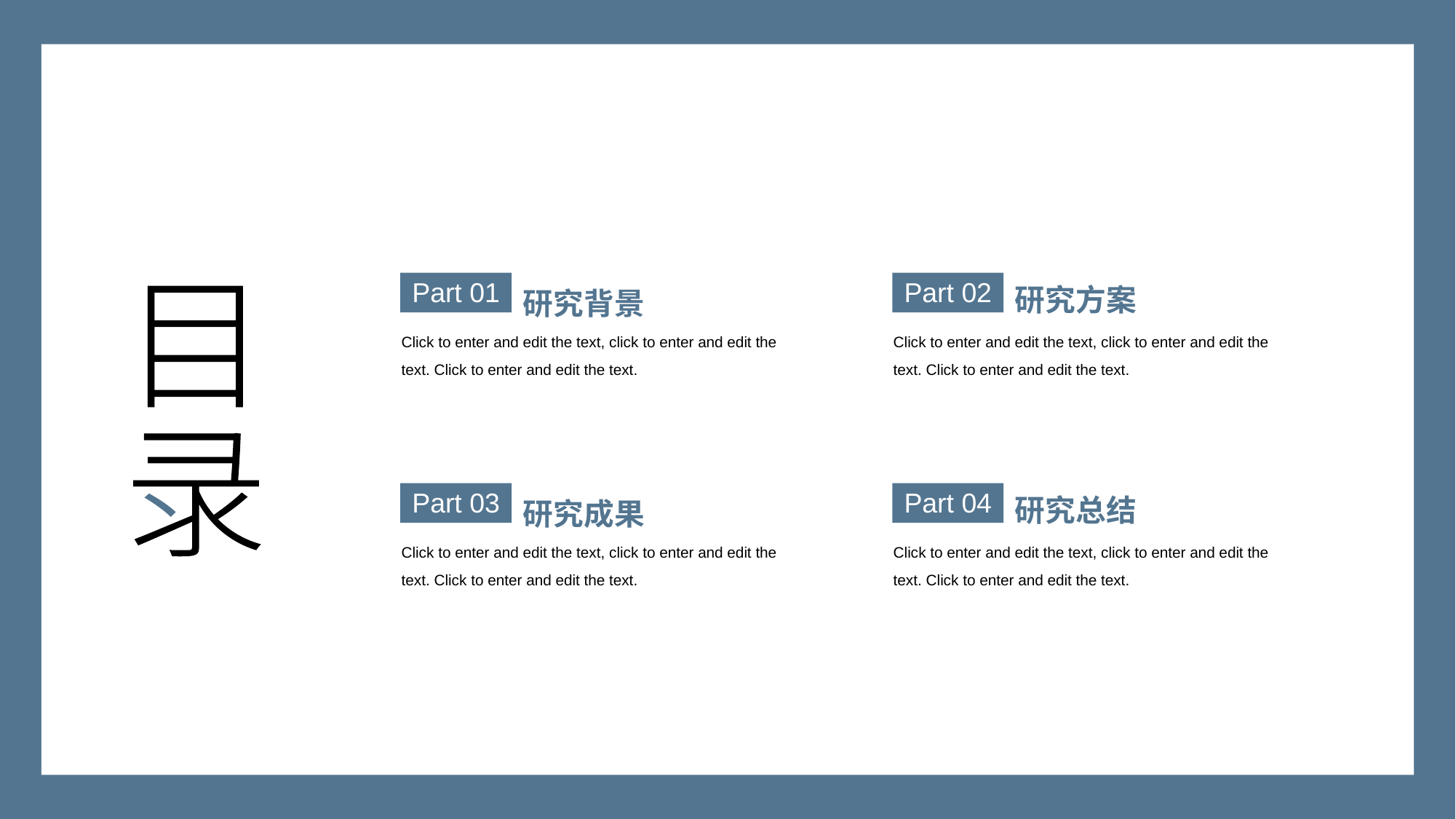

研究方案
Part 02

Click to enter and edit the text, click to enter and edit the text. Click to enter and edit the text.
研究背景
Part 01

Click to enter and edit the text, click to enter and edit the text. Click to enter and edit the text.

研究总结
Part 04

Click to enter and edit the text, click to enter and edit the text. Click to enter and edit the text.
研究成果
Part 03

Click to enter and edit the text, click to enter and edit the text. Click to enter and edit the text.